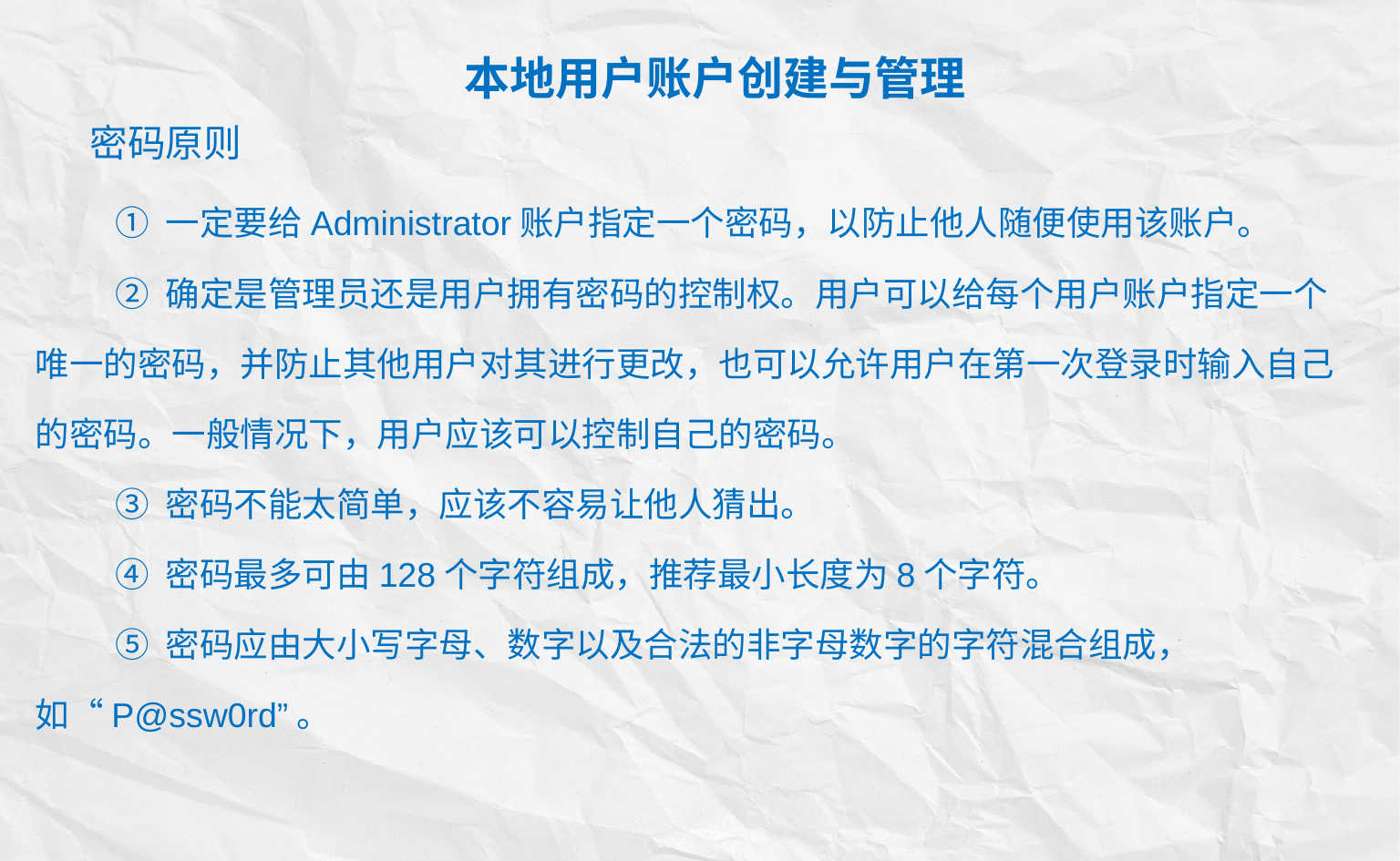

本地用户账户创建与管理
密码原则
① 一定要给Administrator账户指定一个密码，以防止他人随便使用该账户。
② 确定是管理员还是用户拥有密码的控制权。用户可以给每个用户账户指定一个唯一的密码，并防止其他用户对其进行更改，也可以允许用户在第一次登录时输入自己的密码。一般情况下，用户应该可以控制自己的密码。
③ 密码不能太简单，应该不容易让他人猜出。
④ 密码最多可由128个字符组成，推荐最小长度为8个字符。
⑤ 密码应由大小写字母、数字以及合法的非字母数字的字符混合组成，如“P@ssw0rd”。

28